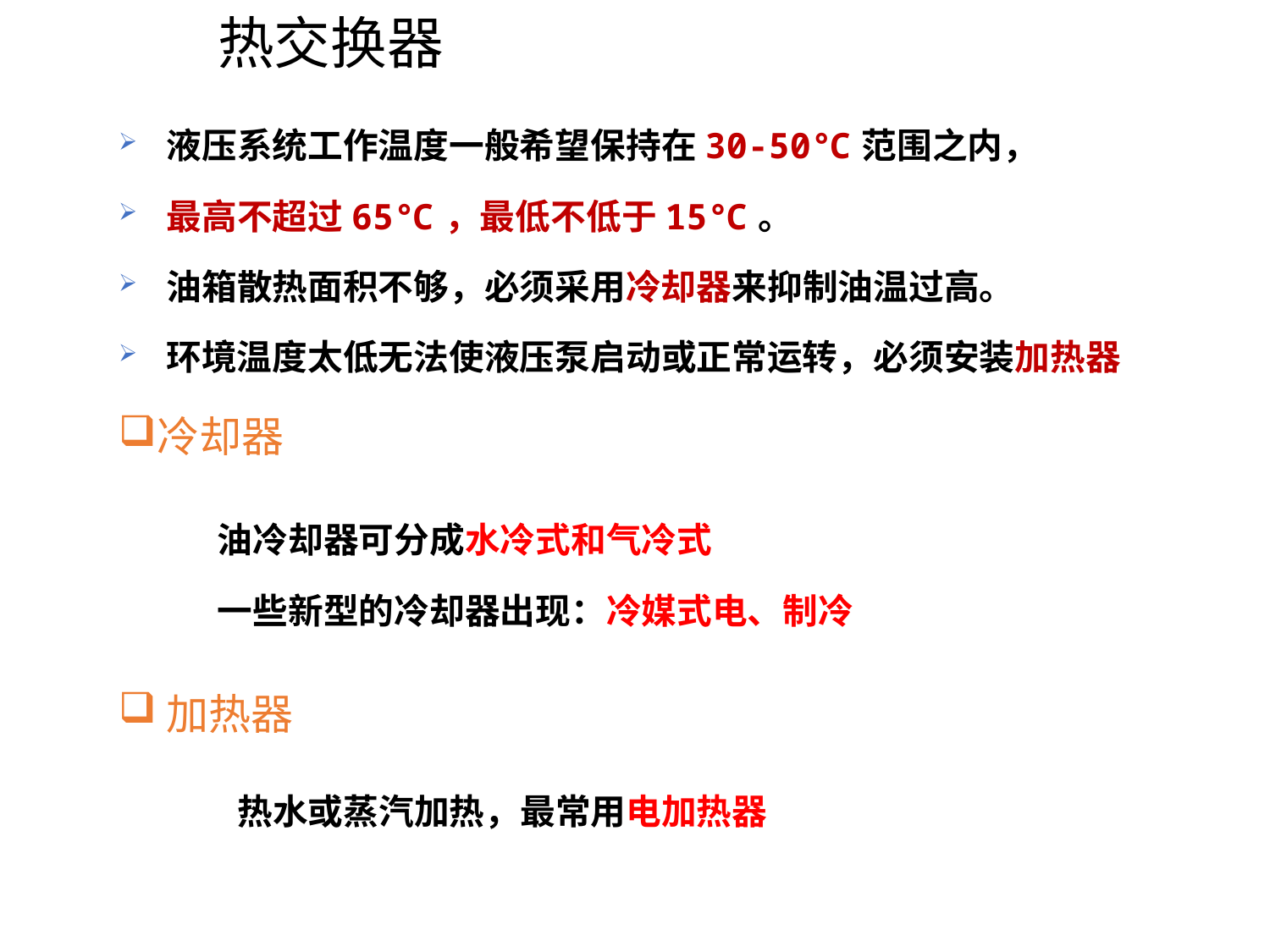

# 热交换器
液压系统工作温度一般希望保持在30-50℃范围之内，
最高不超过65℃，最低不低于15℃。
油箱散热面积不够，必须采用冷却器来抑制油温过高。
环境温度太低无法使液压泵启动或正常运转，必须安装加热器
冷却器
油冷却器可分成水冷式和气冷式
一些新型的冷却器出现：冷媒式电、制冷
加热器
热水或蒸汽加热，最常用电加热器